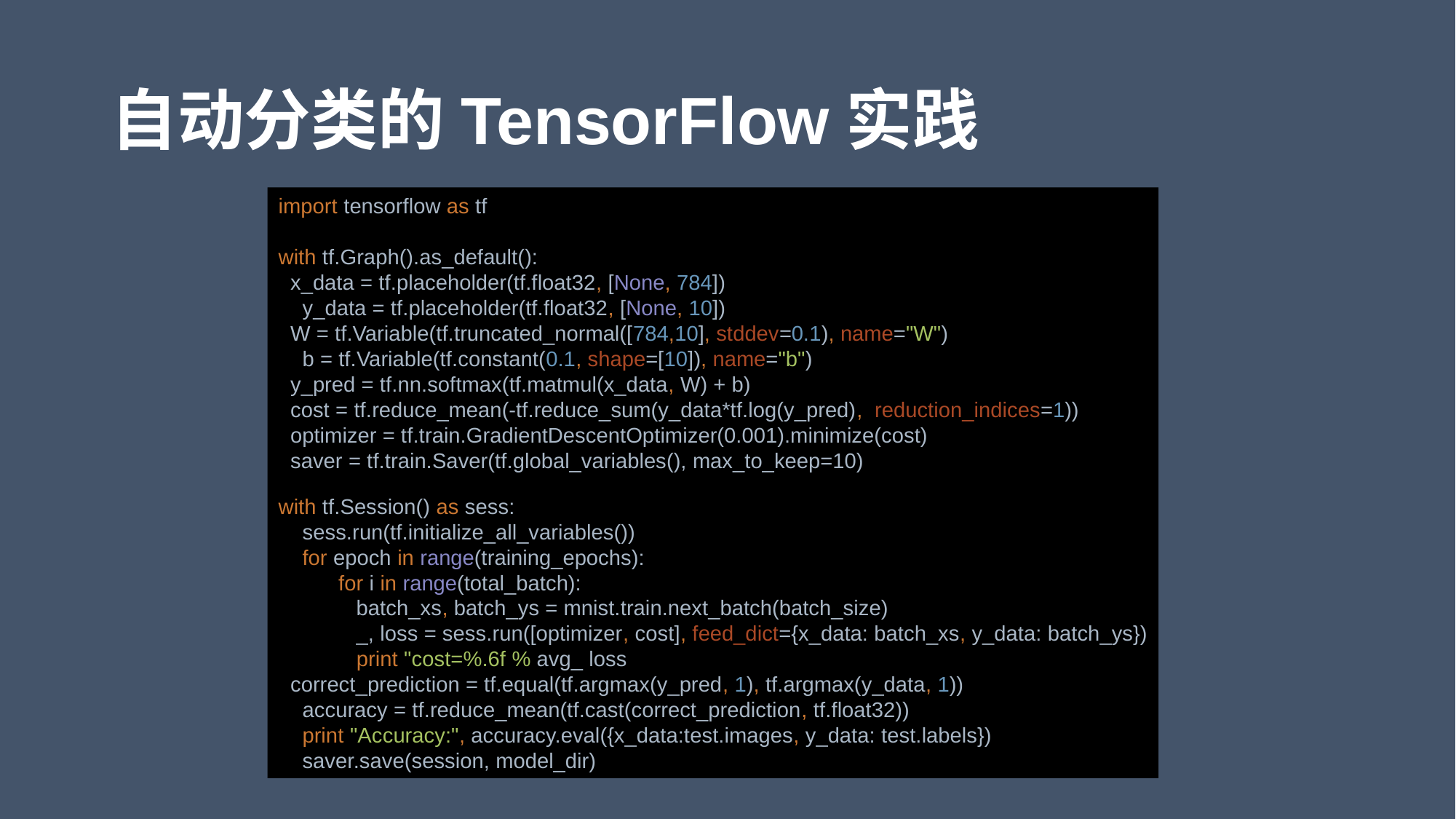

# 自动分类的TensorFlow实践
import tensorflow as tf
with tf.Graph().as_default():
  x_data = tf.placeholder(tf.float32, [None, 784])
    y_data = tf.placeholder(tf.float32, [None, 10])
  W = tf.Variable(tf.truncated_normal([784,10], stddev=0.1), name="W")
    b = tf.Variable(tf.constant(0.1, shape=[10]), name="b")
  y_pred = tf.nn.softmax(tf.matmul(x_data, W) + b)
  cost = tf.reduce_mean(-tf.reduce_sum(y_data*tf.log(y_pred),  reduction_indices=1))
  optimizer = tf.train.GradientDescentOptimizer(0.001).minimize(cost)
  saver = tf.train.Saver(tf.global_variables(), max_to_keep=10)

with tf.Session() as sess:
    sess.run(tf.initialize_all_variables())
    for epoch in range(training_epochs):
          for i in range(total_batch):
             batch_xs, batch_ys = mnist.train.next_batch(batch_size)
             _, loss = sess.run([optimizer, cost], feed_dict={x_data: batch_xs, y_data: batch_ys})
             print "cost=%.6f % avg_ loss
  correct_prediction = tf.equal(tf.argmax(y_pred, 1), tf.argmax(y_data, 1))
    accuracy = tf.reduce_mean(tf.cast(correct_prediction, tf.float32))
    print "Accuracy:", accuracy.eval({x_data:test.images, y_data: test.labels})
    saver.save(session, model_dir)